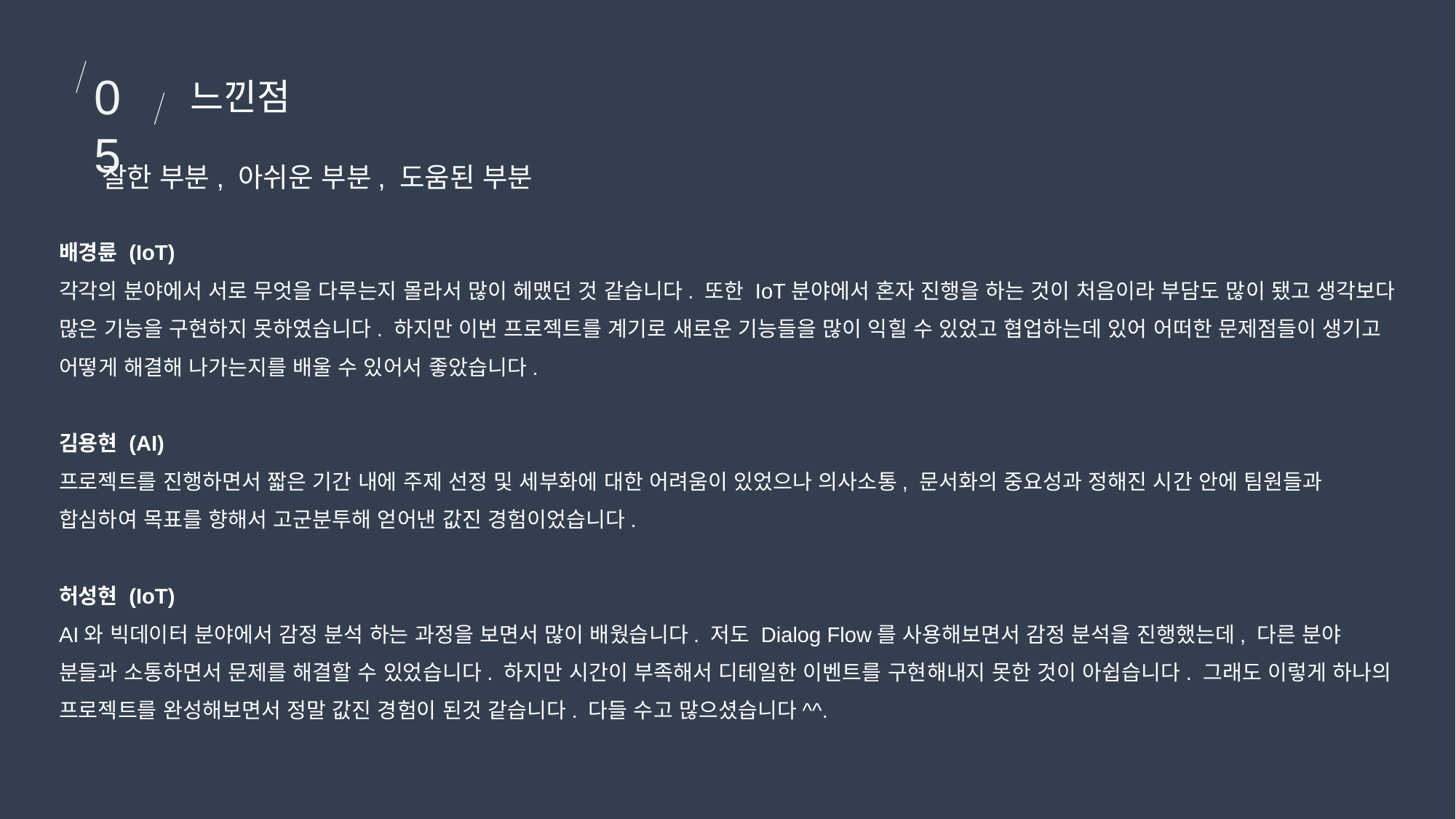

05
느낀점
잘한 부분, 아쉬운 부분, 도움된 부분
배경륜 (IoT)
각각의 분야에서 서로 무엇을 다루는지 몰라서 많이 헤맸던 것 같습니다. 또한 IoT분야에서 혼자 진행을 하는 것이 처음이라 부담도 많이 됐고 생각보다 많은 기능을 구현하지 못하였습니다. 하지만 이번 프로젝트를 계기로 새로운 기능들을 많이 익힐 수 있었고 협업하는데 있어 어떠한 문제점들이 생기고 어떻게 해결해 나가는지를 배울 수 있어서 좋았습니다.

김용현 (AI)
프로젝트를 진행하면서 짧은 기간 내에 주제 선정 및 세부화에 대한 어려움이 있었으나 의사소통, 문서화의 중요성과 정해진 시간 안에 팀원들과 합심하여 목표를 향해서 고군분투해 얻어낸 값진 경험이었습니다.

허성현 (IoT)
AI와 빅데이터 분야에서 감정 분석 하는 과정을 보면서 많이 배웠습니다. 저도 Dialog Flow를 사용해보면서 감정 분석을 진행했는데, 다른 분야 분들과 소통하면서 문제를 해결할 수 있었습니다. 하지만 시간이 부족해서 디테일한 이벤트를 구현해내지 못한 것이 아쉽습니다. 그래도 이렇게 하나의 프로젝트를 완성해보면서 정말 값진 경험이 된것 같습니다. 다들 수고 많으셨습니다^^.